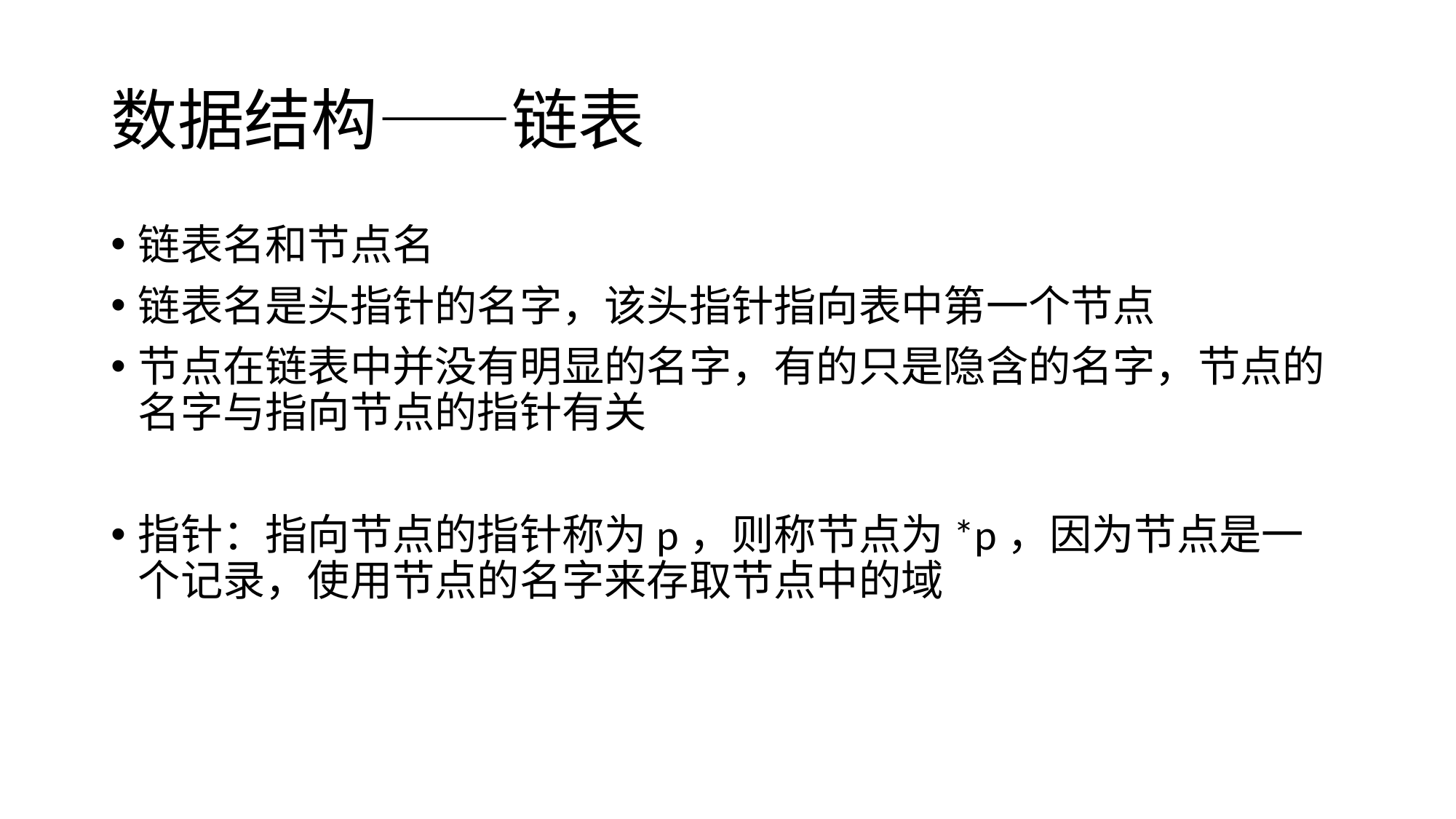

# 数据结构——链表
链表名和节点名
链表名是头指针的名字，该头指针指向表中第一个节点
节点在链表中并没有明显的名字，有的只是隐含的名字，节点的名字与指向节点的指针有关

指针：指向节点的指针称为p，则称节点为*p，因为节点是一个记录，使用节点的名字来存取节点中的域